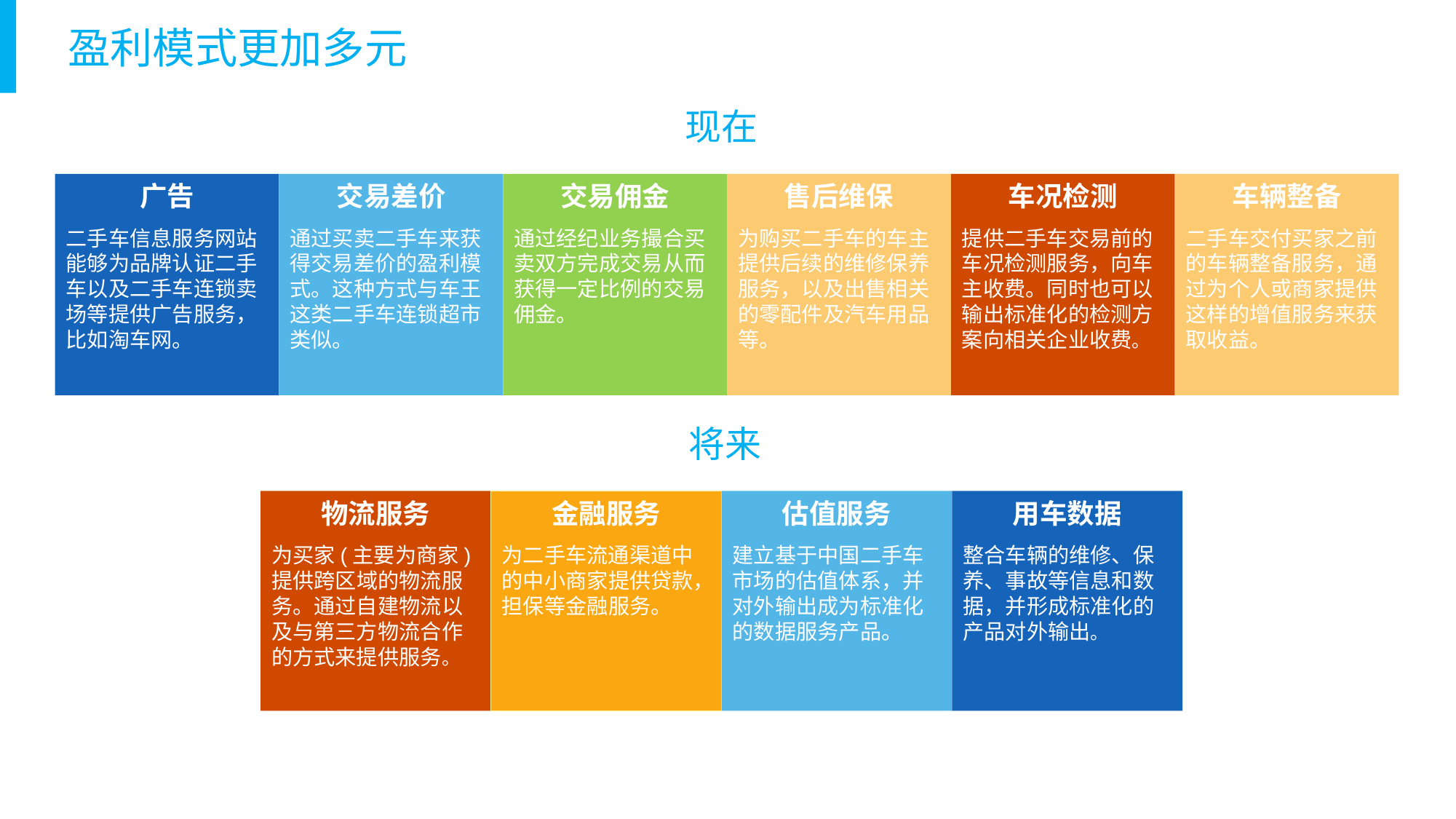

盈利模式更加多元
现在
广告

二手车信息服务网站能够为品牌认证二手车以及二手车连锁卖场等提供广告服务，比如淘车网。
交易差价

通过买卖二手车来获得交易差价的盈利模式。这种方式与车王这类二手车连锁超市类似。
交易佣金

通过经纪业务撮合买卖双方完成交易从而获得一定比例的交易佣金。
售后维保

为购买二手车的车主提供后续的维修保养服务，以及出售相关的零配件及汽车用品等。
车况检测

提供二手车交易前的车况检测服务，向车主收费。同时也可以输出标准化的检测方案向相关企业收费。
车辆整备

二手车交付买家之前的车辆整备服务，通过为个人或商家提供这样的增值服务来获取收益。
将来
金融服务

为二手车流通渠道中的中小商家提供贷款，担保等金融服务。
估值服务

建立基于中国二手车市场的估值体系，并对外输出成为标准化的数据服务产品。
用车数据

整合车辆的维修、保养、事故等信息和数据，并形成标准化的产品对外输出。
物流服务

为买家(主要为商家)提供跨区域的物流服务。通过自建物流以及与第三方物流合作的方式来提供服务。